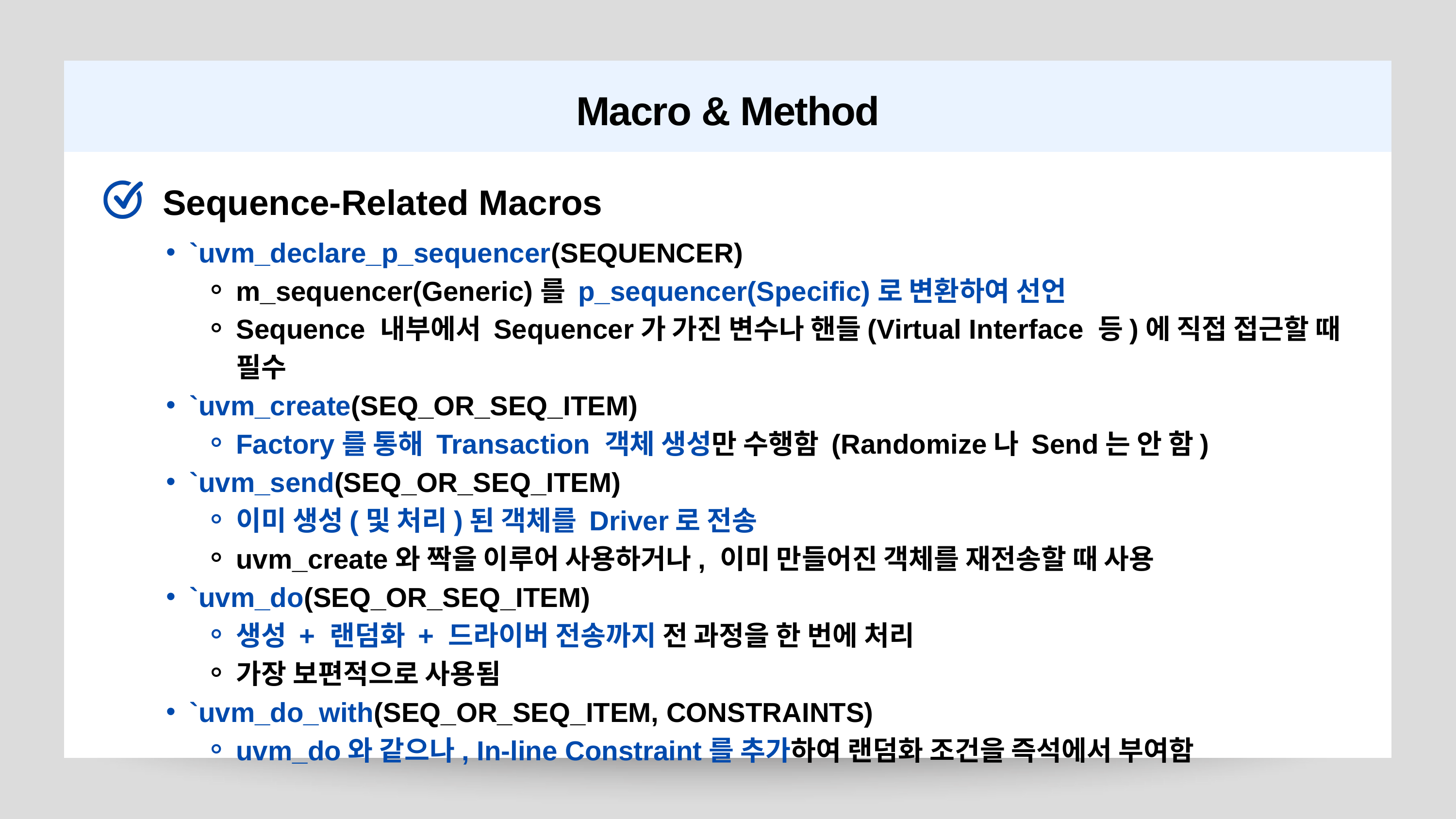

Macro & Method
Sequence-Related Macros

`uvm_declare_p_sequencer(SEQUENCER)
m_sequencer(Generic)를 p_sequencer(Specific)로 변환하여 선언
Sequence 내부에서 Sequencer가 가진 변수나 핸들(Virtual Interface 등)에 직접 접근할 때 필수
`uvm_create(SEQ_OR_SEQ_ITEM)
Factory를 통해 Transaction 객체 생성만 수행함 (Randomize나 Send는 안 함)
`uvm_send(SEQ_OR_SEQ_ITEM)
이미 생성(및 처리)된 객체를 Driver로 전송
uvm_create와 짝을 이루어 사용하거나, 이미 만들어진 객체를 재전송할 때 사용
`uvm_do(SEQ_OR_SEQ_ITEM)
생성 + 랜덤화 + 드라이버 전송까지 전 과정을 한 번에 처리
가장 보편적으로 사용됨
`uvm_do_with(SEQ_OR_SEQ_ITEM, CONSTRAINTS)
uvm_do와 같으나, In-line Constraint를 추가하여 랜덤화 조건을 즉석에서 부여함